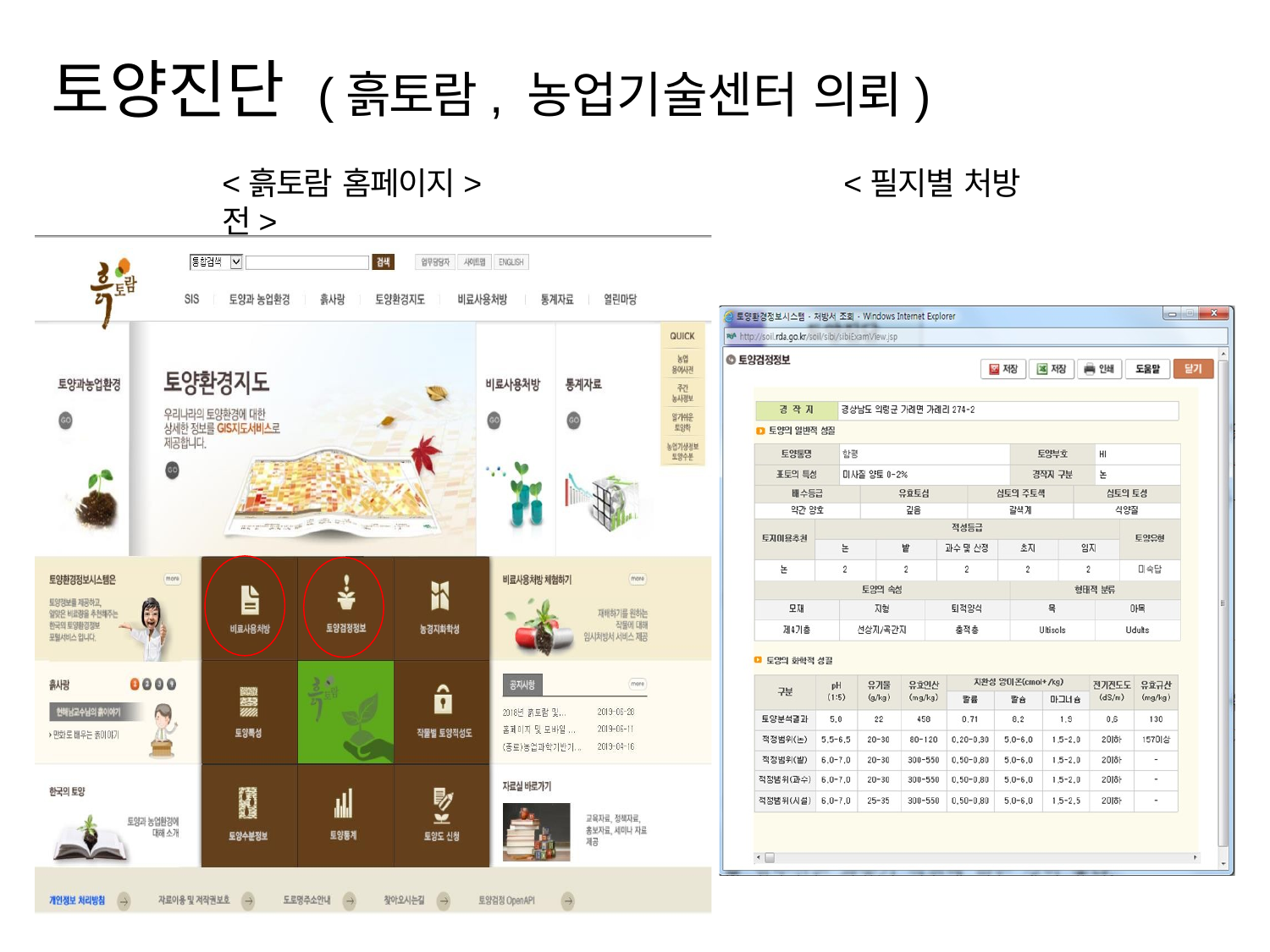

# 토양진단 (흙토람, 농업기술센터 의뢰)
<흙토람 홈페이지>	<필지별 처방전>